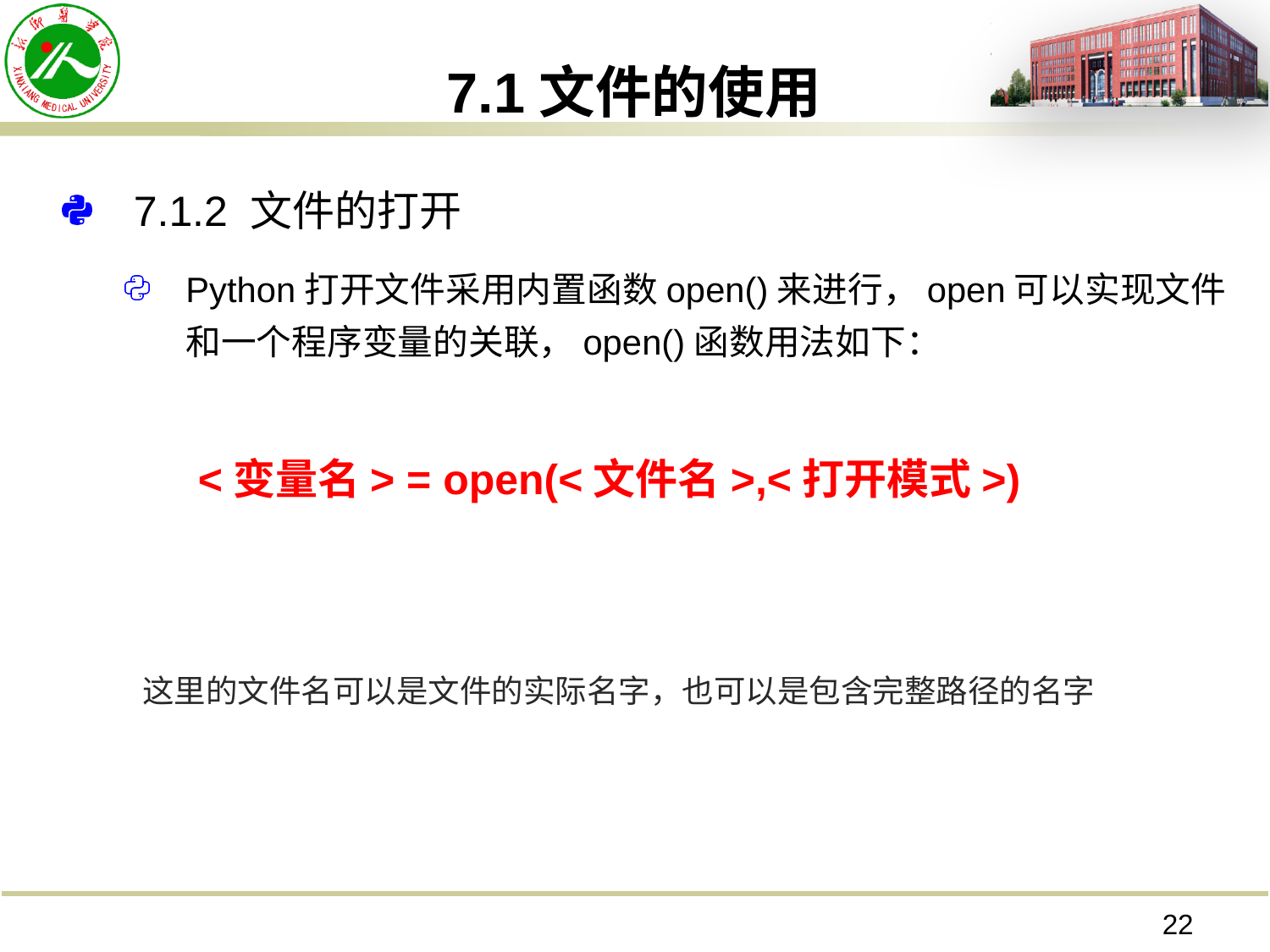

7.1文件的使用
7.1.2 文件的打开
Python打开文件采用内置函数open()来进行，open可以实现文件和一个程序变量的关联，open()函数用法如下：

<变量名> = open(<文件名>,<打开模式>)
这里的文件名可以是文件的实际名字，也可以是包含完整路径的名字
22